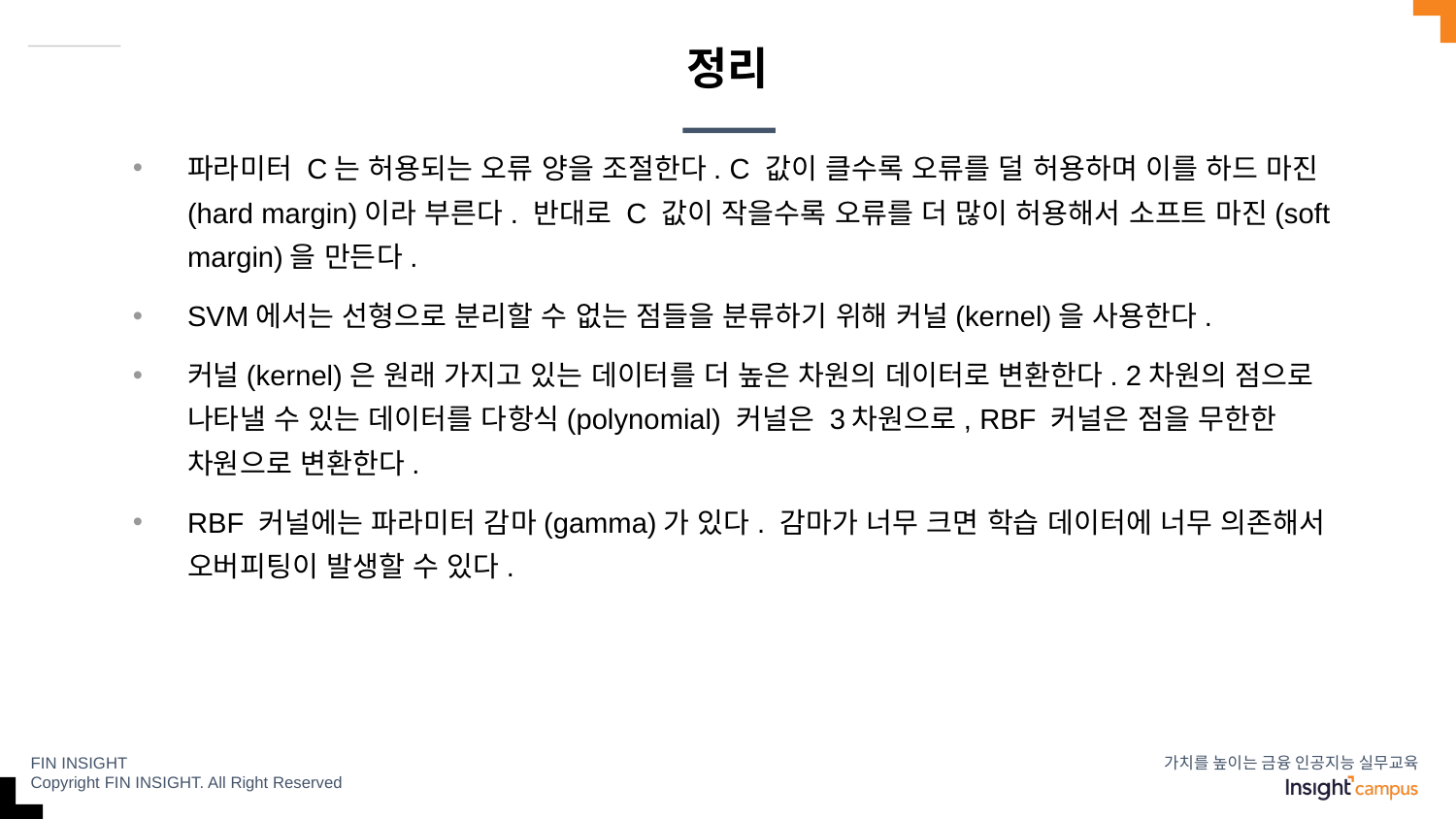

# 정리
파라미터 C는 허용되는 오류 양을 조절한다. C 값이 클수록 오류를 덜 허용하며 이를 하드 마진(hard margin)이라 부른다. 반대로 C 값이 작을수록 오류를 더 많이 허용해서 소프트 마진(soft margin)을 만든다.
SVM에서는 선형으로 분리할 수 없는 점들을 분류하기 위해 커널(kernel)을 사용한다.
커널(kernel)은 원래 가지고 있는 데이터를 더 높은 차원의 데이터로 변환한다. 2차원의 점으로 나타낼 수 있는 데이터를 다항식(polynomial) 커널은 3차원으로, RBF 커널은 점을 무한한 차원으로 변환한다.
RBF 커널에는 파라미터 감마(gamma)가 있다. 감마가 너무 크면 학습 데이터에 너무 의존해서 오버피팅이 발생할 수 있다.